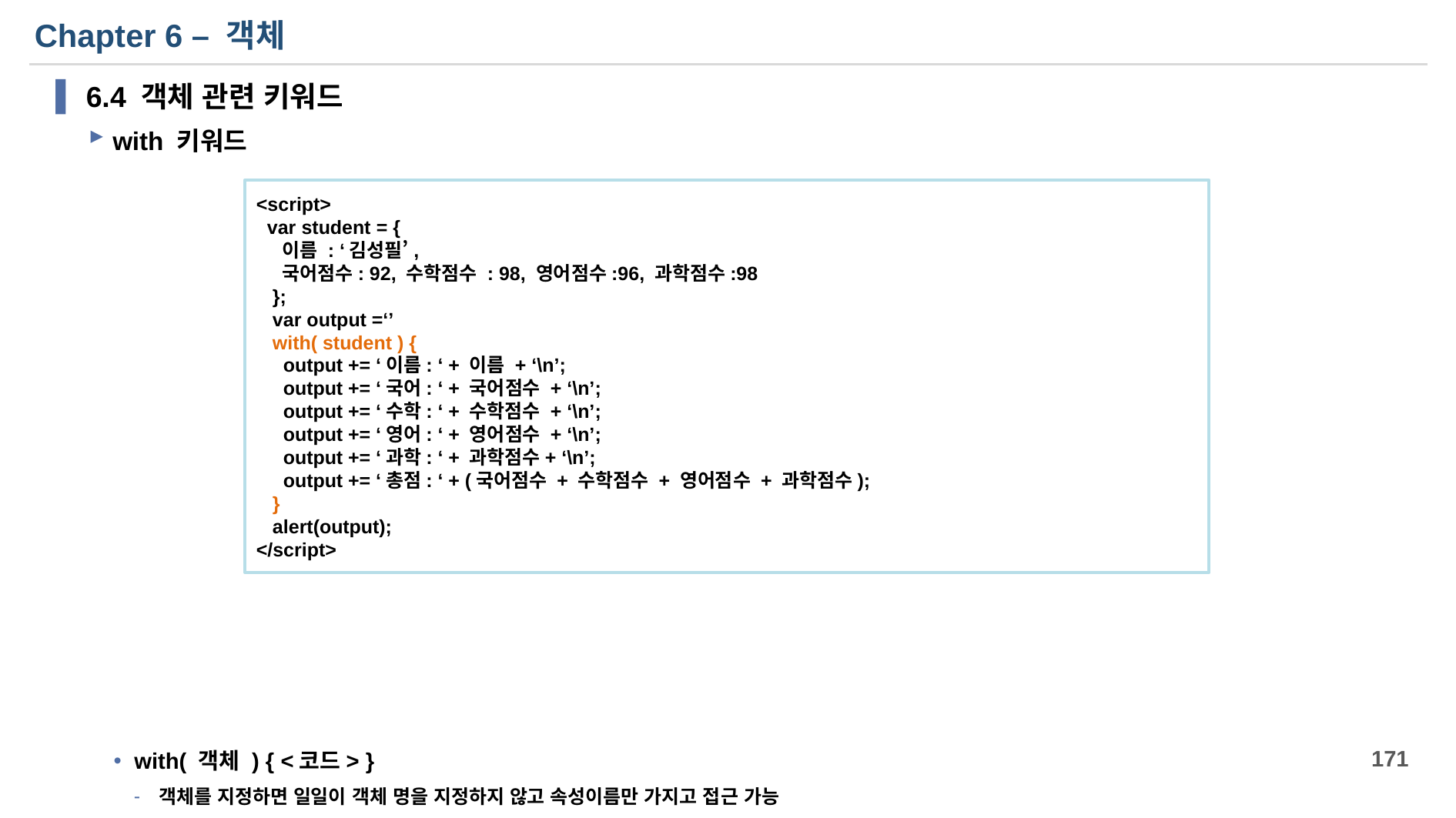

# Chapter 6 – 객체
6.4 객체 관련 키워드
with 키워드

with( 객체 ) { <코드> }
객체를 지정하면 일일이 객체 명을 지정하지 않고 속성이름만 가지고 접근 가능
<script>
  var student = {
    이름 : ‘김성필’,
    국어점수: 92, 수학점수 : 98, 영어점수:96, 과학점수:98
   };
   var output =‘’
   with( student ) {
     output += ‘이름: ‘ + 이름 + ‘\n’;
     output += ‘국어: ‘ + 국어점수 + ‘\n’;
     output += ‘수학: ‘ + 수학점수 + ‘\n’;
     output += ‘영어: ‘ + 영어점수 + ‘\n’;
     output += ‘과학: ‘ + 과학점수+ ‘\n’;
     output += ‘총점: ‘ + (국어점수 + 수학점수 + 영어점수 + 과학점수);
   }
   alert(output);
</script>
171